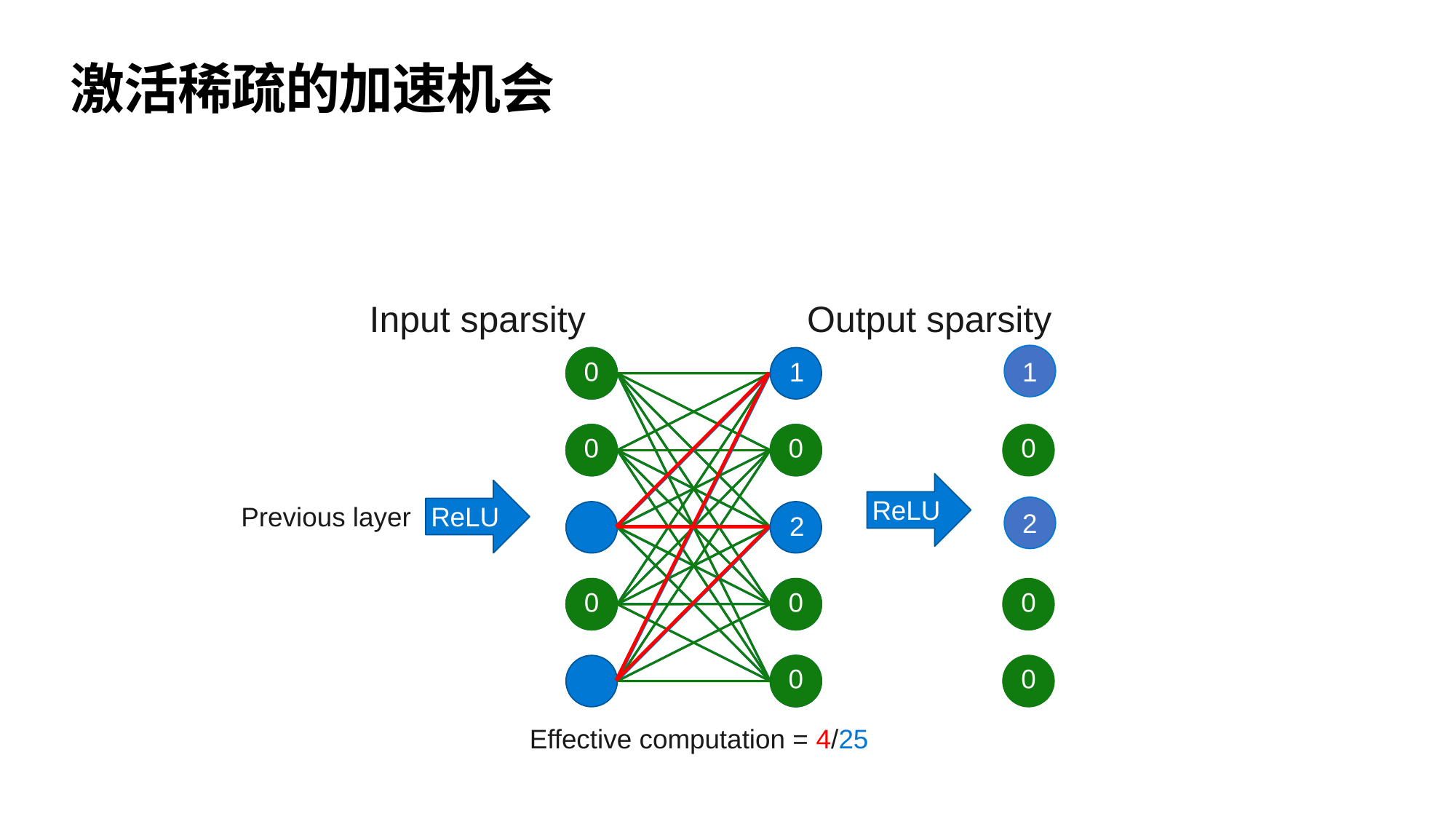

# 激活稀疏的加速机会
Input sparsity
Output sparsity
1
0
0
0
2

0
0
0

1
-1
-2
-1
2
0
0
0

ReLU

ReLU
Previous layer

Effective computation = 4/25